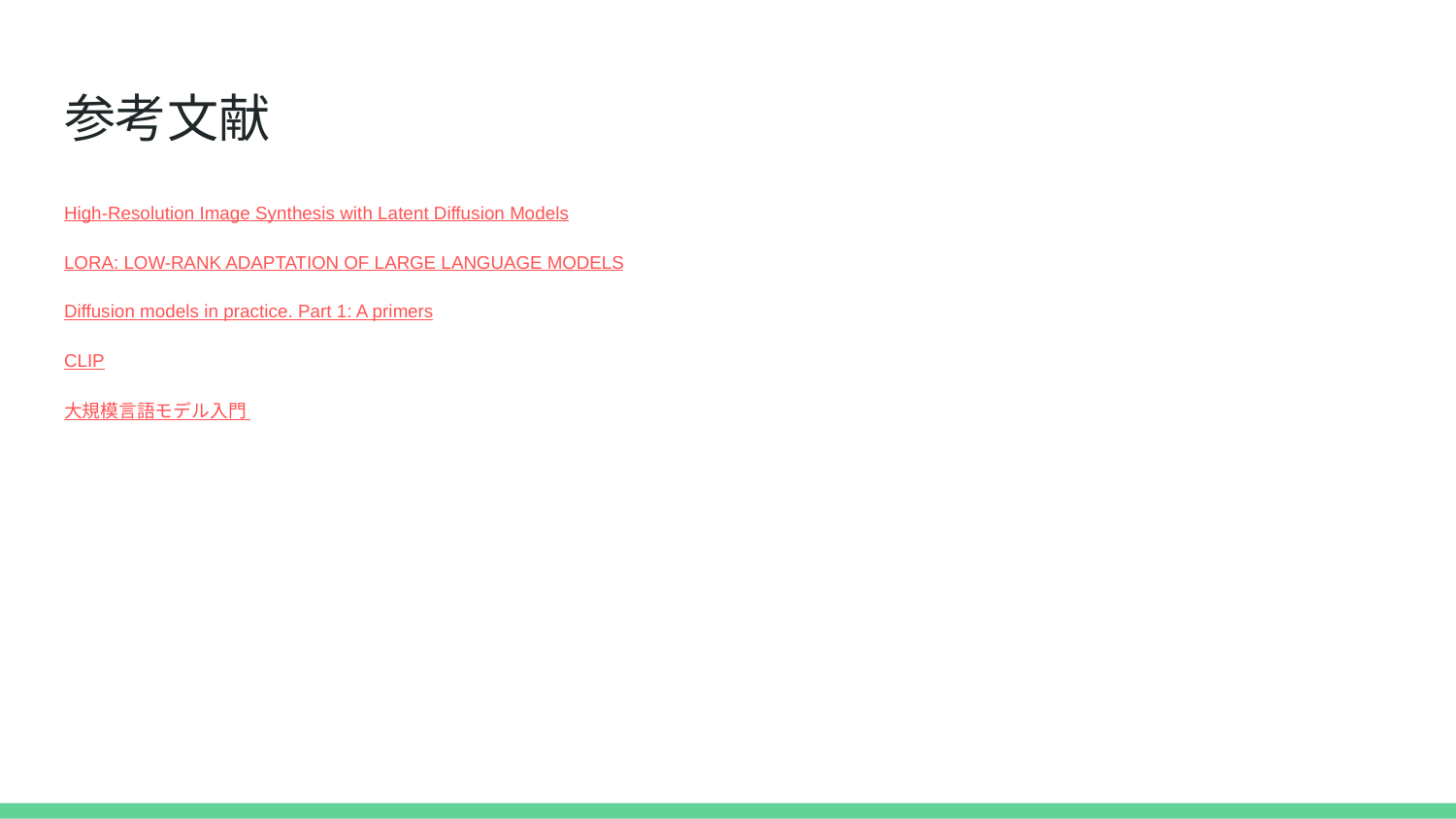

# 参考文献

High-Resolution Image Synthesis with Latent Diffusion Models
LORA: LOW-RANK ADAPTATION OF LARGE LANGUAGE MODELS
Diffusion models in practice. Part 1: A primers
CLIP
大規模言語モデル入門